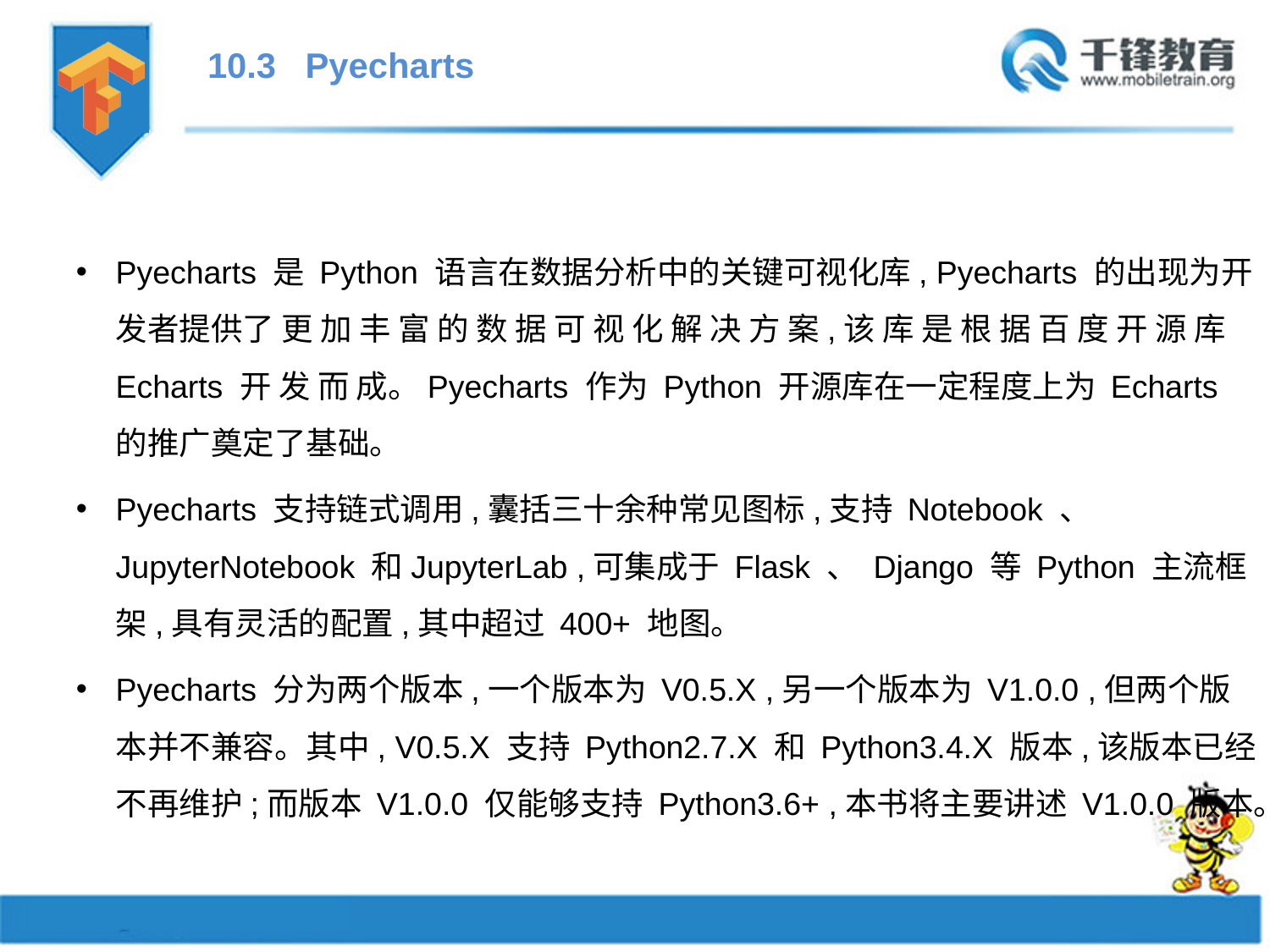

10.3   Pyecharts
Pyecharts 是 Python 语言在数据分析中的关键可视化库, Pyecharts 的出现为开发者提供了 更 加 丰 富 的 数 据 可 视 化 解 决 方 案,该 库 是 根 据 百 度 开 源 库 Echarts 开 发 而 成。Pyecharts 作为 Python 开源库在一定程度上为 Echarts 的推广奠定了基础。
Pyecharts 支持链式调用,囊括三十余种常见图标,支持 Notebook 、 JupyterNotebook 和JupyterLab ,可集成于 Flask 、 Django 等 Python 主流框架,具有灵活的配置,其中超过 400+ 地图。
Pyecharts 分为两个版本,一个版本为 V0.5.X ,另一个版本为 V1.0.0 ,但两个版本并不兼容。其中, V0.5.X 支持 Python2.7.X 和 Python3.4.X 版本,该版本已经不再维护;而版本 V1.0.0 仅能够支持 Python3.6+ ,本书将主要讲述 V1.0.0 版本。